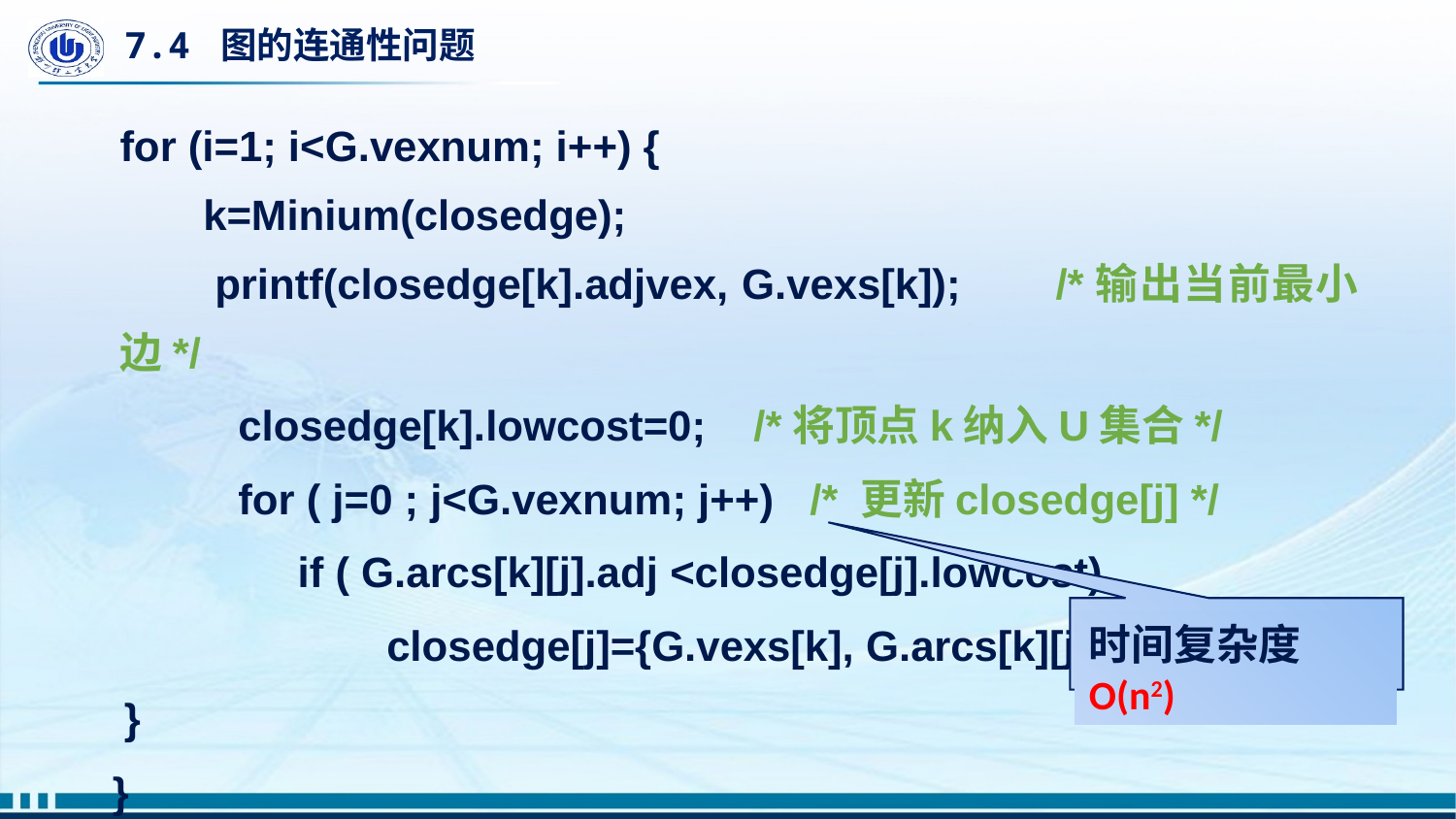

# 7.4 图的连通性问题
for (i=1; i<G.vexnum; i++) {
       k=Minium(closedge);
       printf(closedge[k].adjvex, G.vexs[k]);       /*输出当前最小边*/
       closedge[k].lowcost=0;    /*将顶点k纳入U集合*/
       for ( j=0 ; j<G.vexnum; j++)   /* 更新closedge[j] */
            if ( G.arcs[k][j].adj <closedge[j].lowcost)
	            closedge[j]={G.vexs[k], G.arcs[k][j].adj};
 }
}

时间复杂度O(n2)